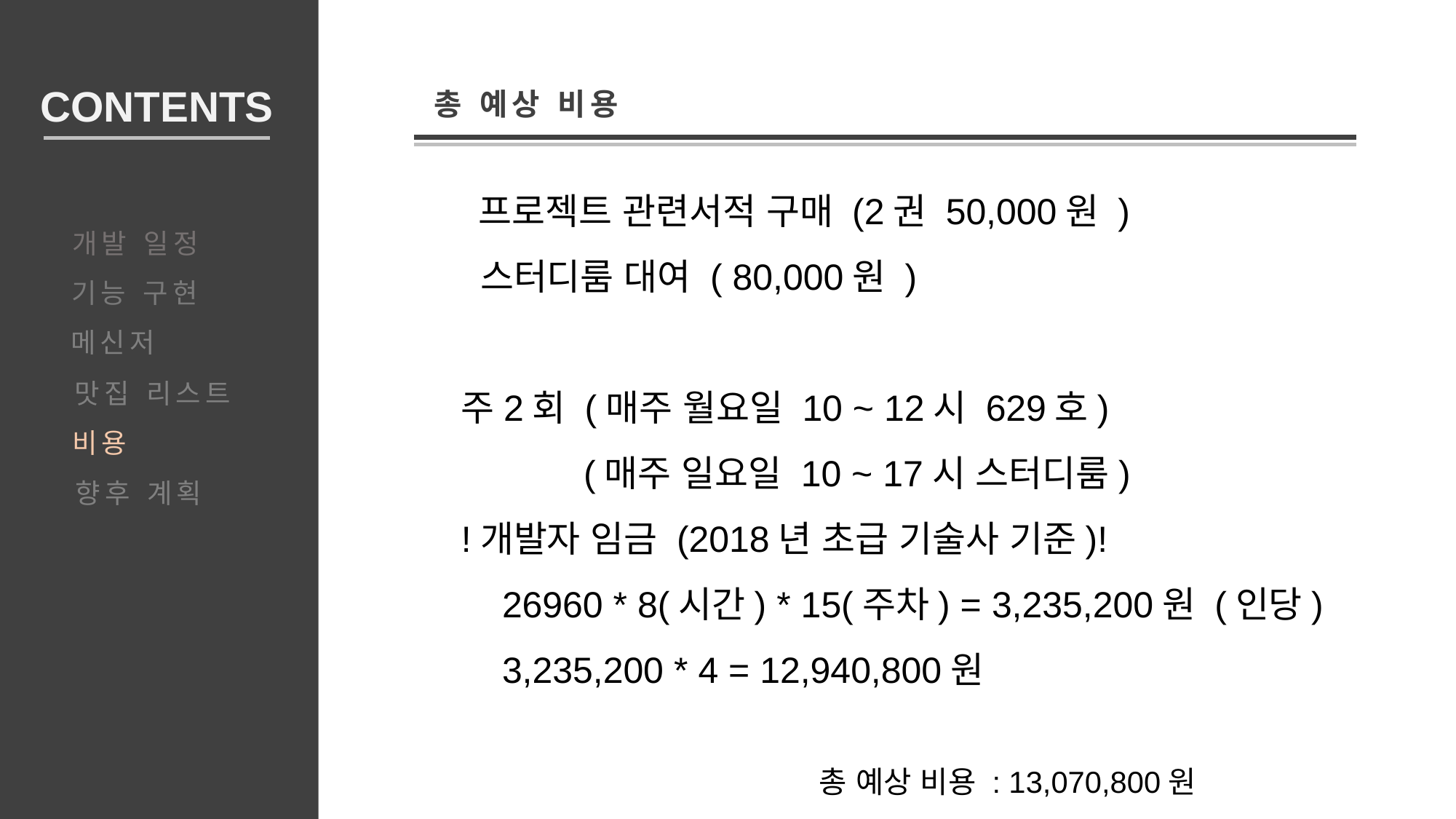

CONTENTS
개발 일정
기능 구현
메신저
맛집 리스트
비용
향후 계획
총 예상 비용
 프로젝트 관련서적 구매 (2권 50,000원 )
 스터디룸 대여 ( 80,000원 )

주2회 (매주 월요일 10 ~ 12시 629호)
            (매주 일요일 10 ~ 17시 스터디룸)
!개발자 임금 (2018년 초급 기술사 기준)!
    26960 * 8(시간) * 15(주차) = 3,235,200원 (인당)
    3,235,200 * 4 = 12,940,800원

                                         총 예상 비용 : 13,070,800원